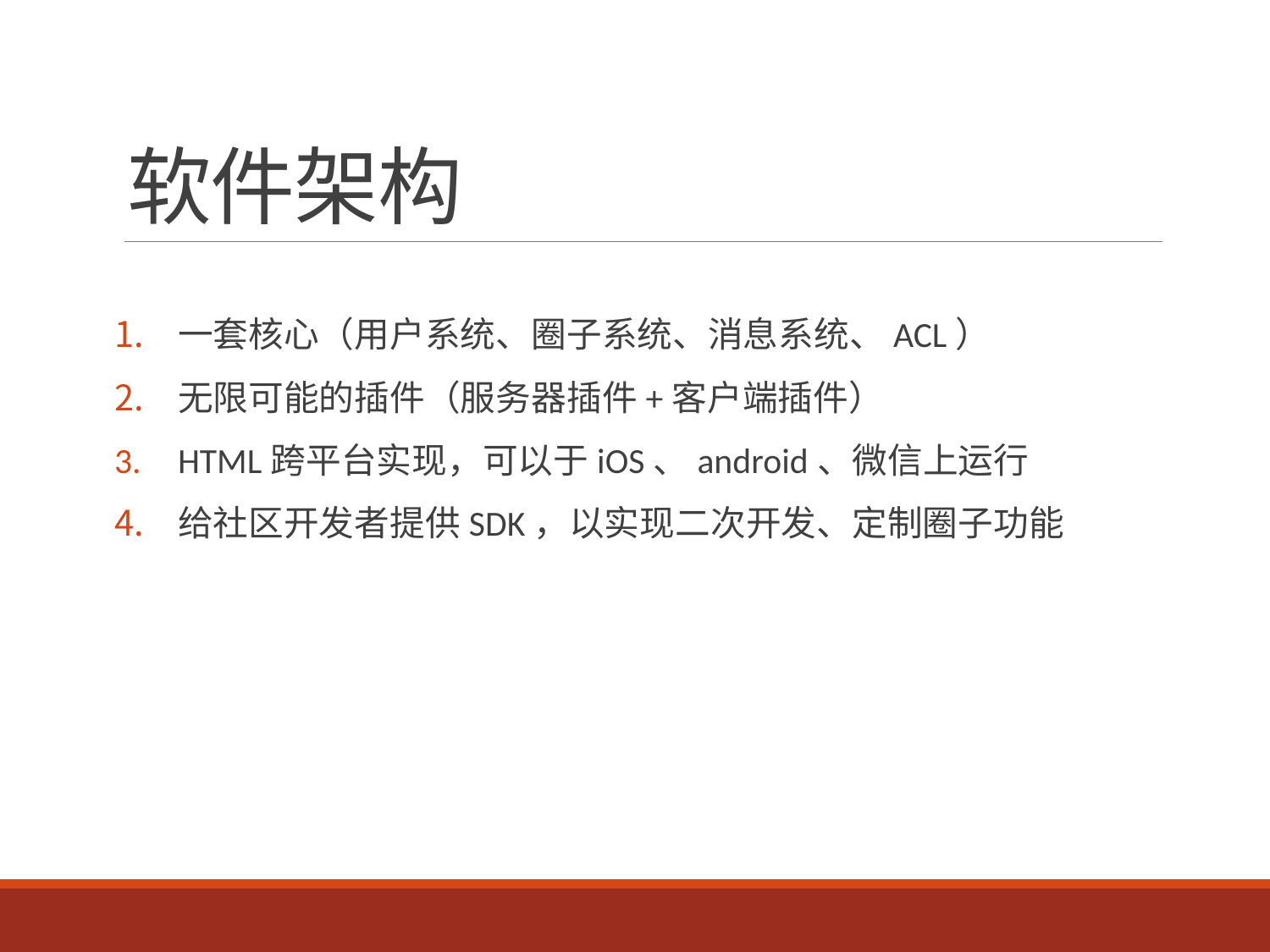

# 软件架构
一套核心（用户系统、圈子系统、消息系统、ACL）
无限可能的插件（服务器插件+客户端插件）
HTML跨平台实现，可以于iOS、android、微信上运行
给社区开发者提供SDK，以实现二次开发、定制圈子功能